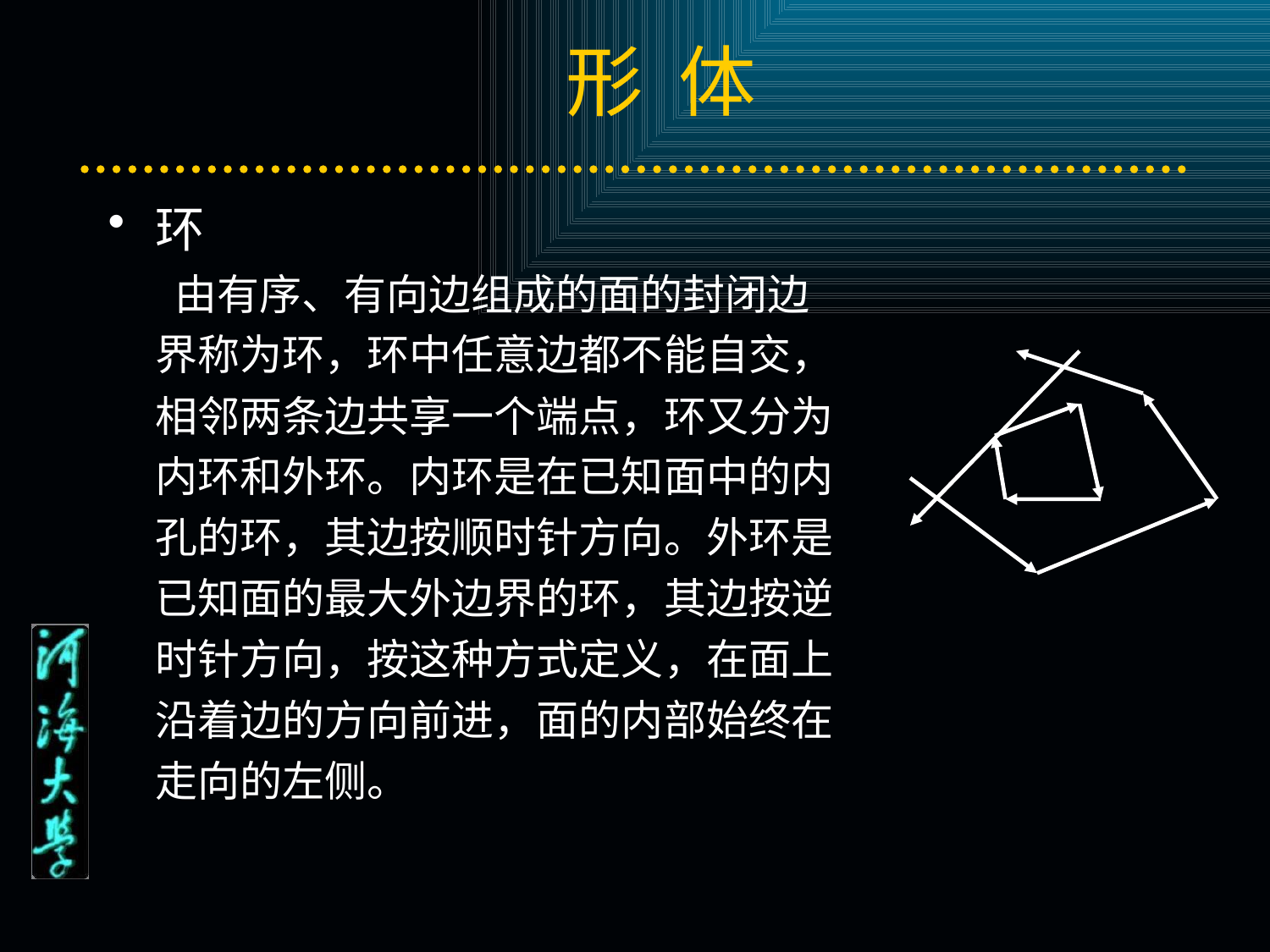

# 形  体
环
  由有序、有向边组成的面的封闭边界称为环，环中任意边都不能自交，相邻两条边共享一个端点，环又分为内环和外环。内环是在已知面中的内孔的环，其边按顺时针方向。外环是已知面的最大外边界的环，其边按逆时针方向，按这种方式定义，在面上沿着边的方向前进，面的内部始终在走向的左侧。

8